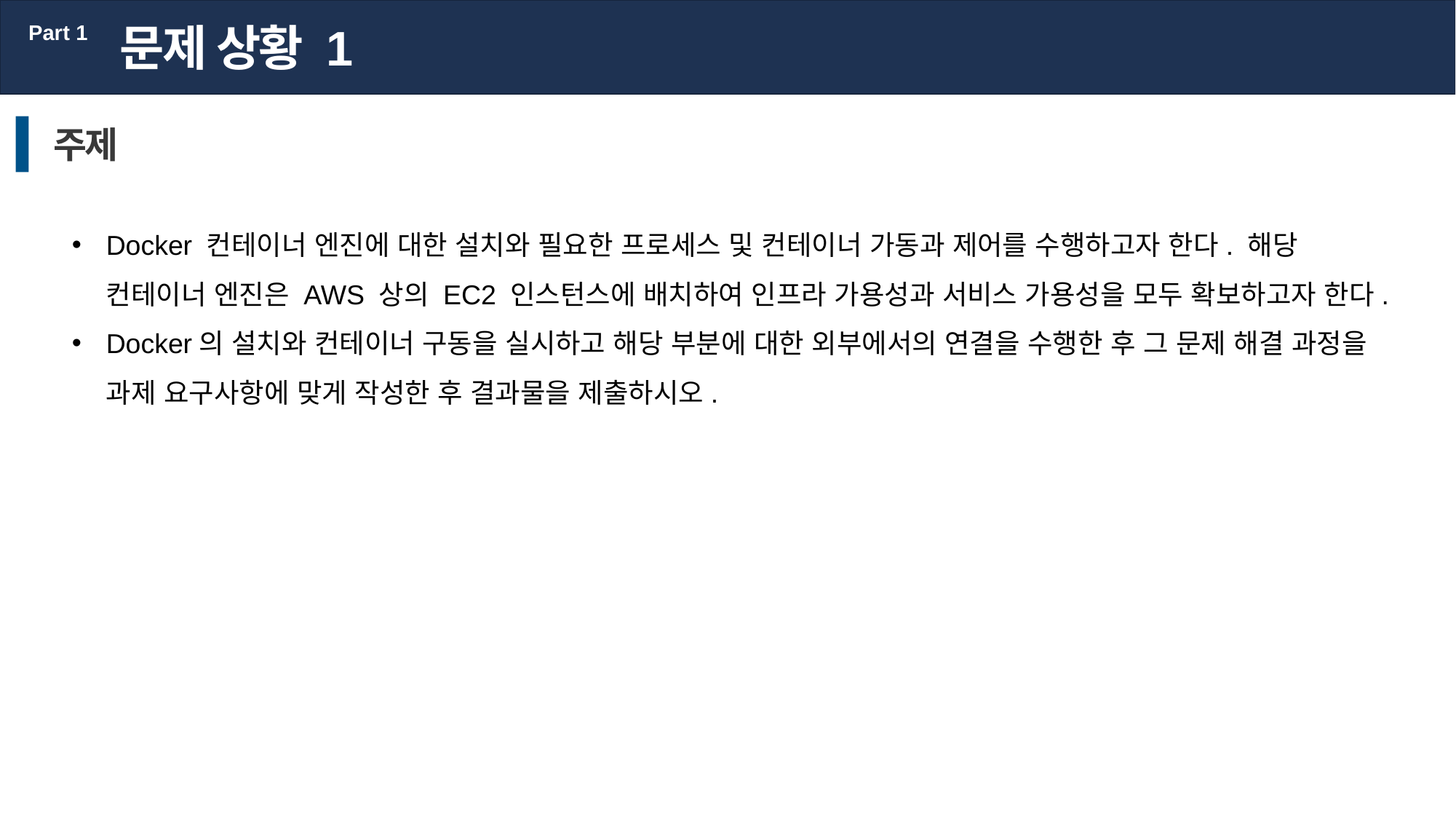

문제 상황 1
Part 1

주제
Docker 컨테이너 엔진에 대한 설치와 필요한 프로세스 및 컨테이너 가동과 제어를 수행하고자 한다. 해당 컨테이너 엔진은 AWS 상의 EC2 인스턴스에 배치하여 인프라 가용성과 서비스 가용성을 모두 확보하고자 한다.
Docker의 설치와 컨테이너 구동을 실시하고 해당 부분에 대한 외부에서의 연결을 수행한 후 그 문제 해결 과정을 과제 요구사항에 맞게 작성한 후 결과물을 제출하시오.